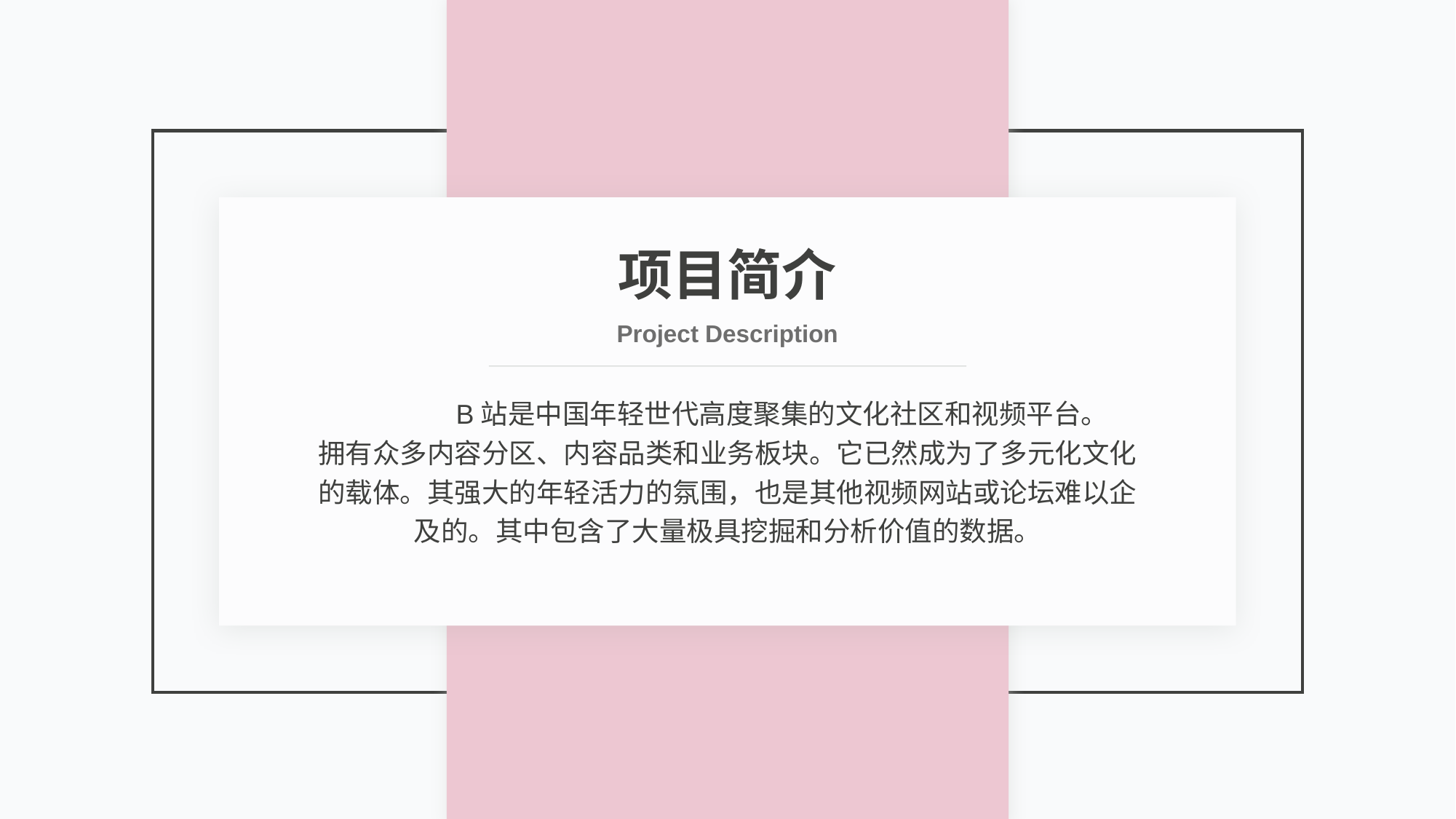

项目简介
Project Description
	B站是中国年轻世代高度聚集的文化社区和视频平台。
拥有众多内容分区、内容品类和业务板块。它已然成为了多元化文化的载体。其强大的年轻活力的氛围，也是其他视频网站或论坛难以企及的。其中包含了大量极具挖掘和分析价值的数据。